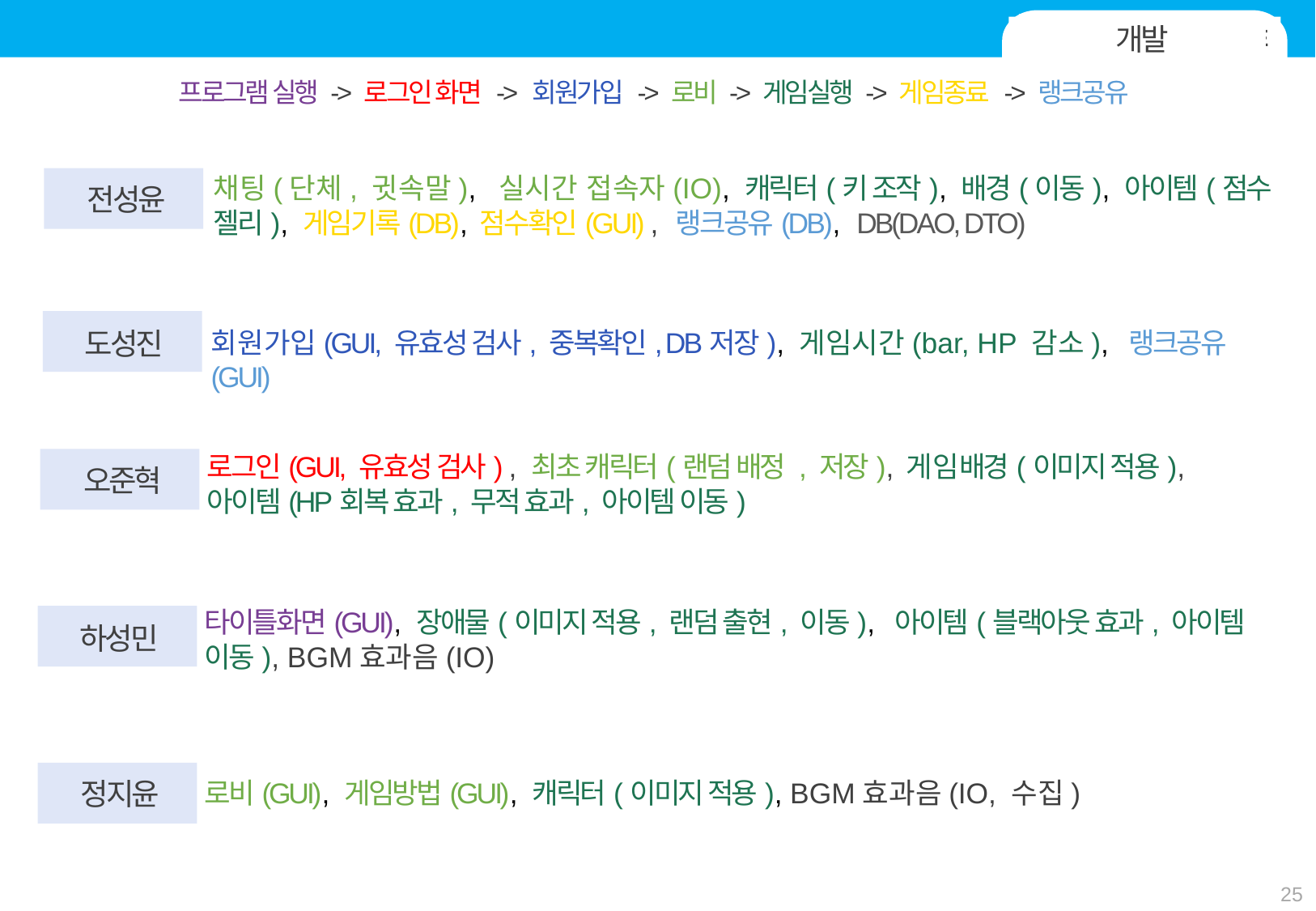

II. 역할 분담
개발
프로그램 실행 -> 로그인 화면 -> 회원가입 -> 로비 -> 게임실행 -> 게임종료 -> 랭크공유
채팅(단체, 귓속말),  실시간 접속자(IO), 캐릭터(키 조작), 배경(이동), 아이템(점수 젤리), 게임기록(DB), 점수확인(GUI) ,  랭크공유(DB),   DB(DAO, DTO)

전성윤

도성진
회원가입(GUI, 유효성 검사, 중복확인, DB저장), 게임시간(bar, HP 감소),  랭크공유(GUI)
로그인(GUI, 유효성 검사) , 최초 캐릭터(랜덤 배정 , 저장), 게임배경(이미지 적용),
아이템(HP회복 효과, 무적 효과, 아이템 이동)

오준혁
타이틀화면(GUI), 장애물(이미지 적용, 랜덤 출현, 이동),  아이템(블랙아웃 효과, 아이템 이동), BGM효과음(IO)

하성민

정지윤
로비(GUI), 게임방법(GUI), 캐릭터(이미지 적용), BGM효과음(IO, 수집)
25